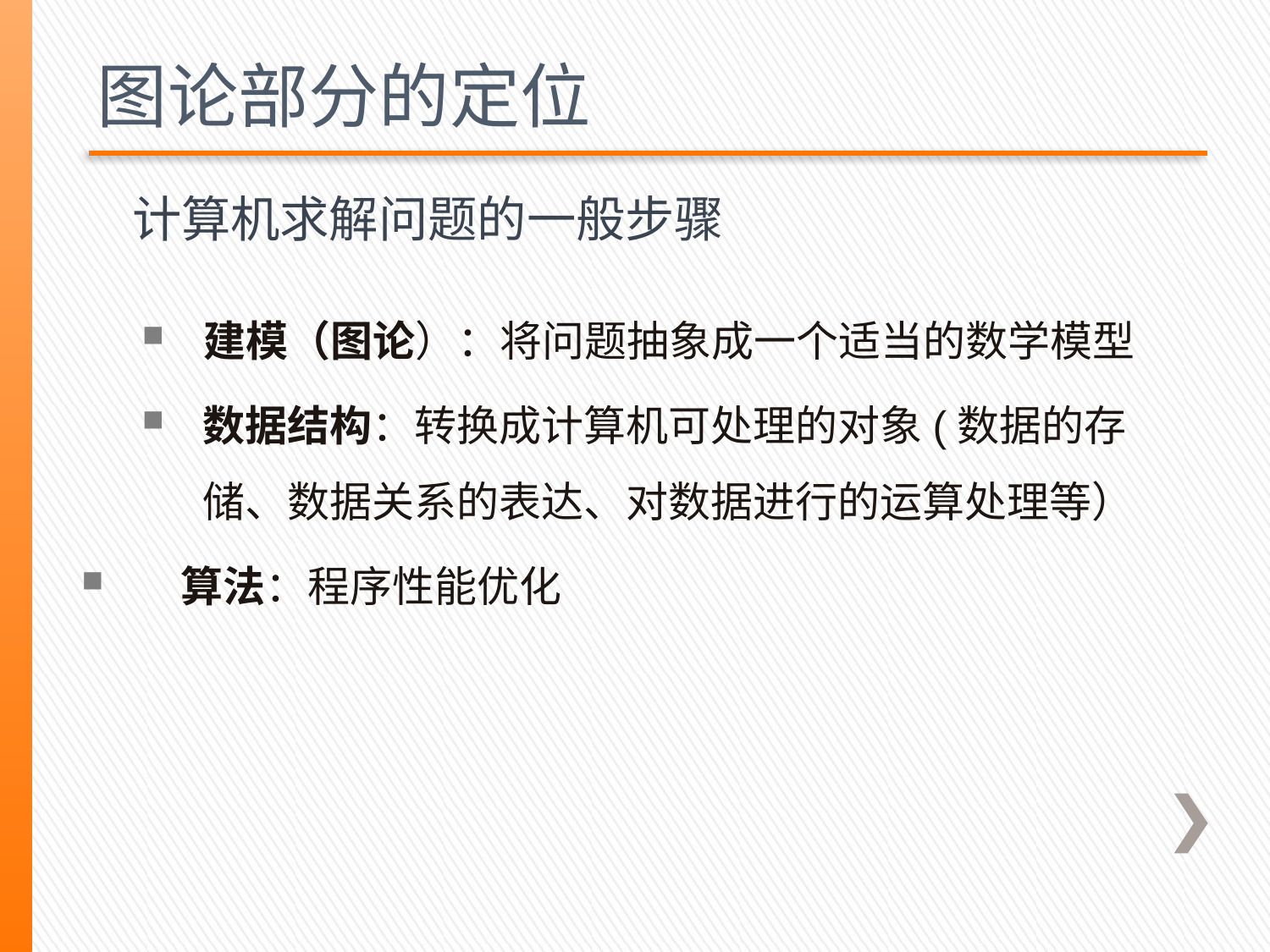

# 图论部分的定位
计算机求解问题的一般步骤
建模（图论）：将问题抽象成一个适当的数学模型
数据结构：转换成计算机可处理的对象(数据的存储、数据关系的表达、对数据进行的运算处理等）
   算法：程序性能优化

5